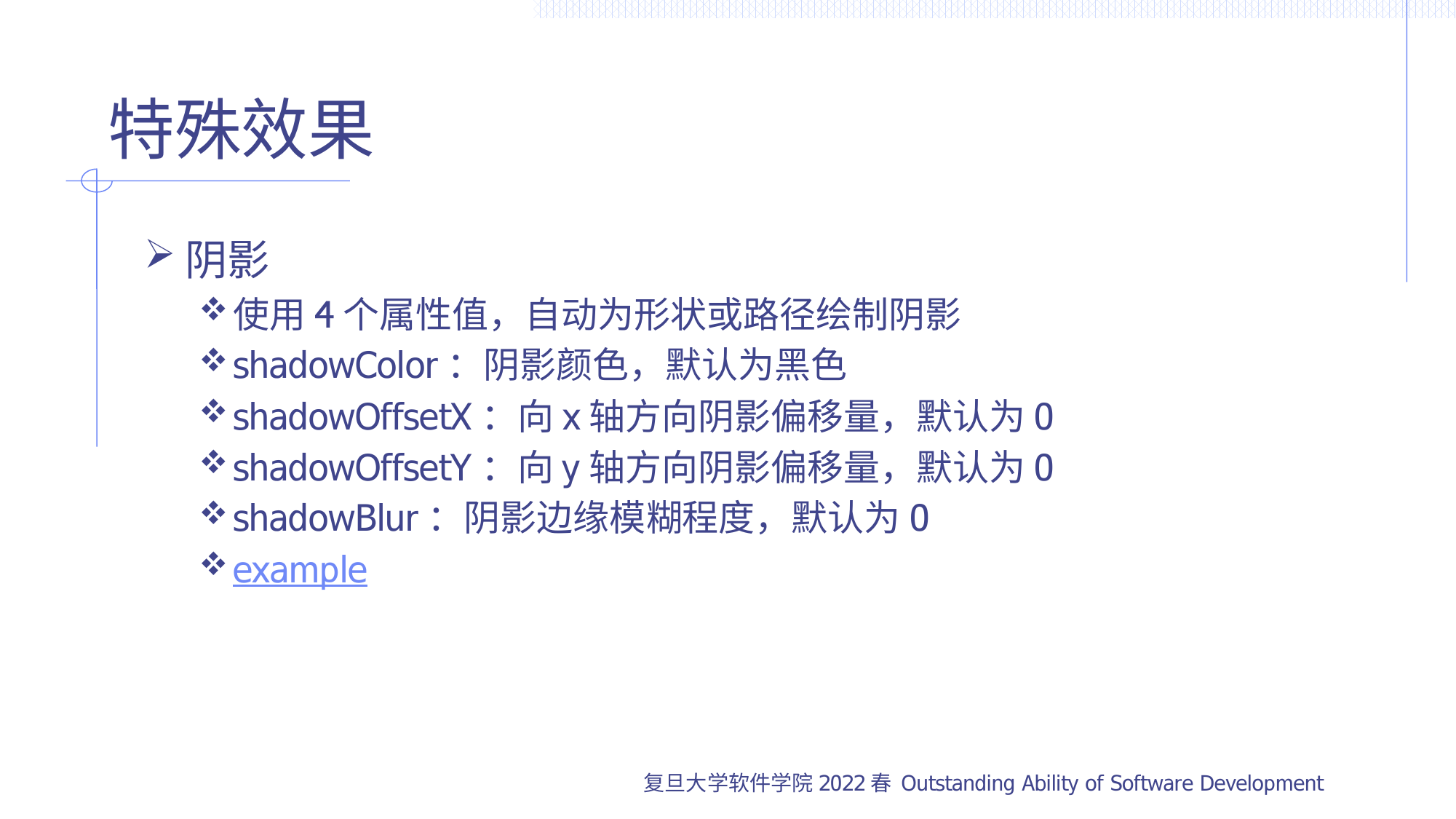

# 特殊效果
阴影
使用4个属性值，自动为形状或路径绘制阴影
shadowColor：阴影颜色，默认为黑色
shadowOffsetX：向x轴方向阴影偏移量，默认为0
shadowOffsetY：向y轴方向阴影偏移量，默认为0
shadowBlur：阴影边缘模糊程度，默认为0
example